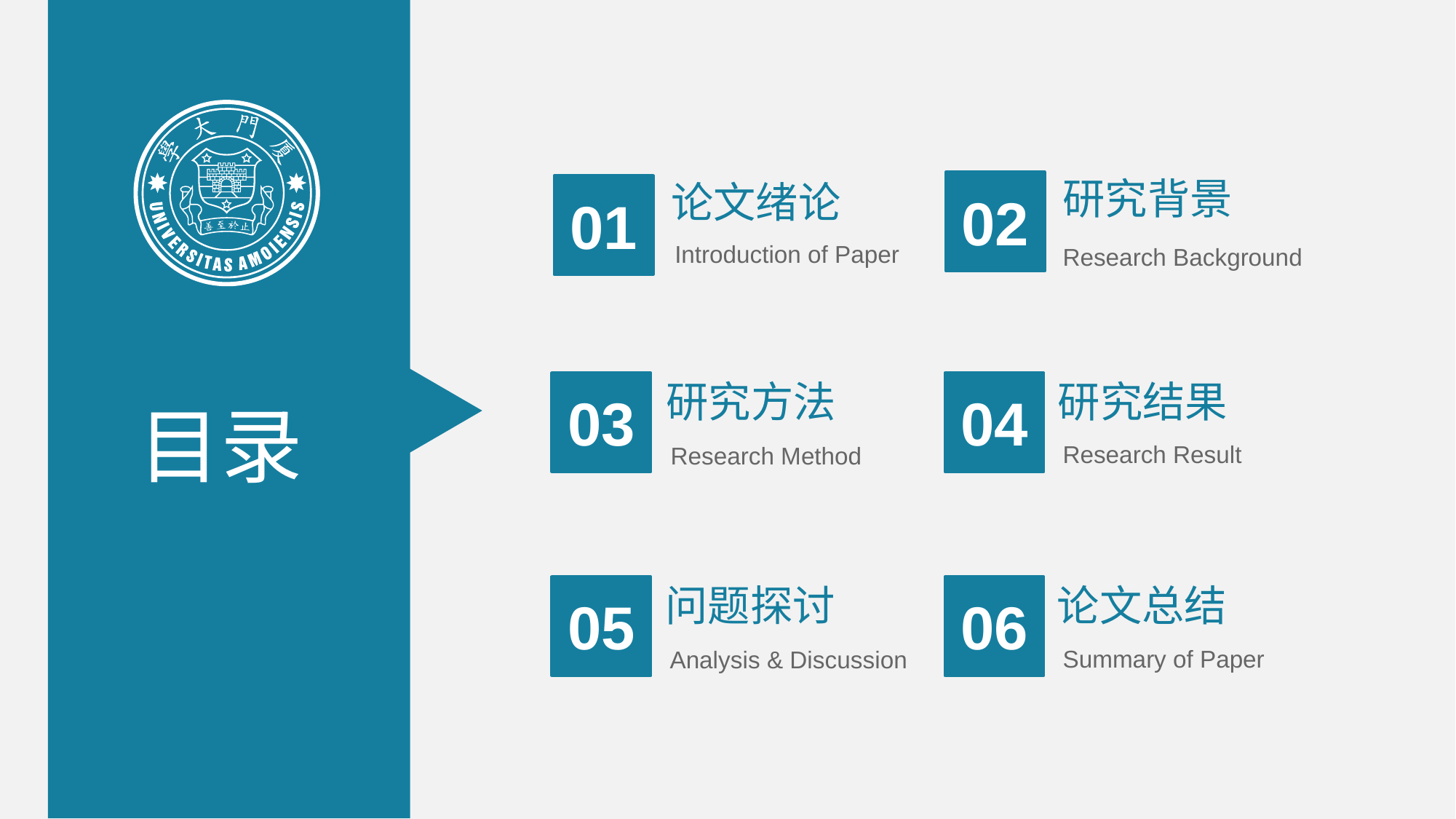

研究背景
论文绪论

02
01

03
04

05
06
Introduction of Paper
Research Background
研究方法
研究结果
目录
Research Result
Research Method
问题探讨
论文总结
Summary of Paper
Analysis & Discussion